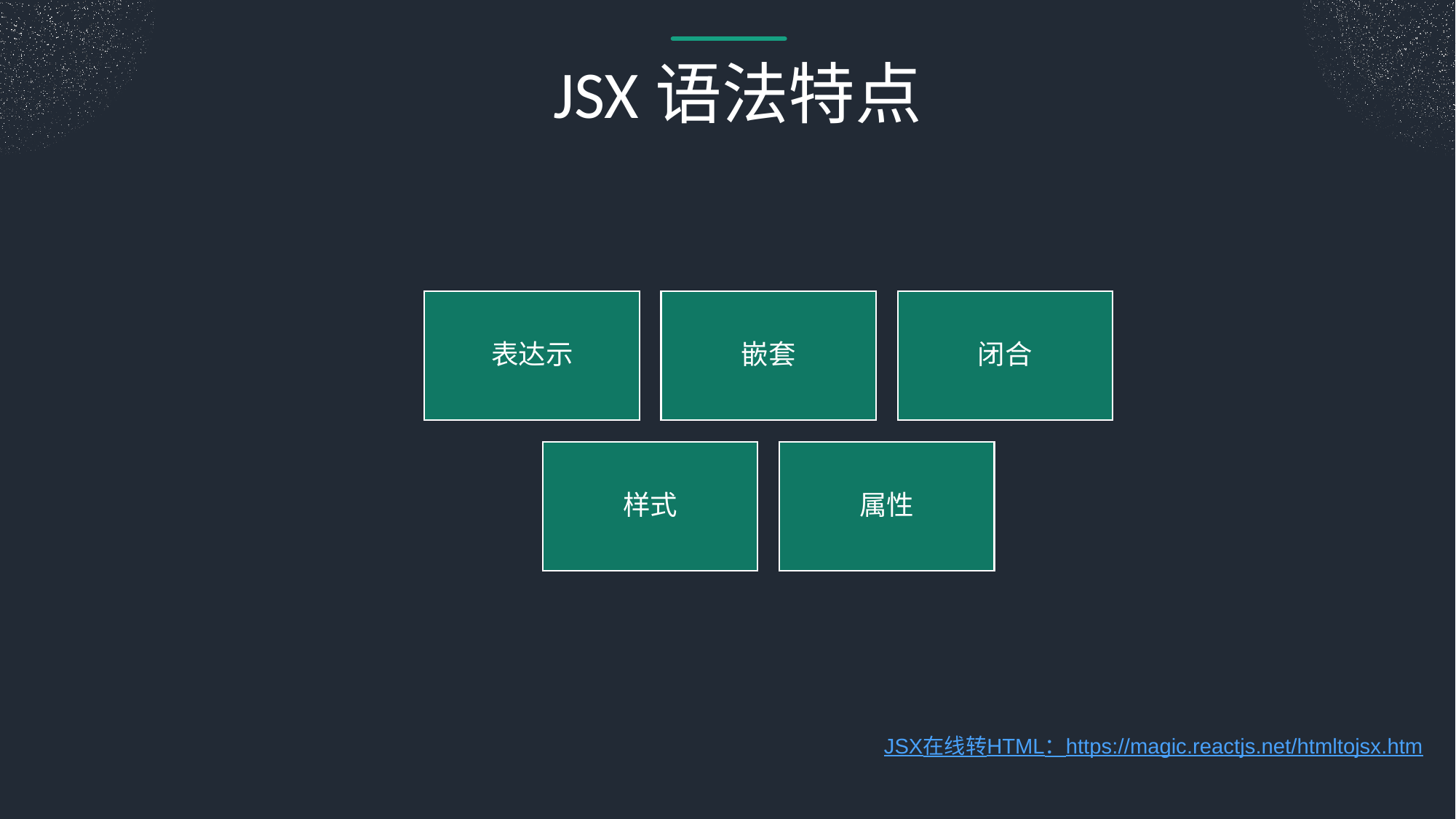

JSX语法特点
表达示
嵌套
闭合
样式
属性
JSX在线转HTML：https://magic.reactjs.net/htmltojsx.htm